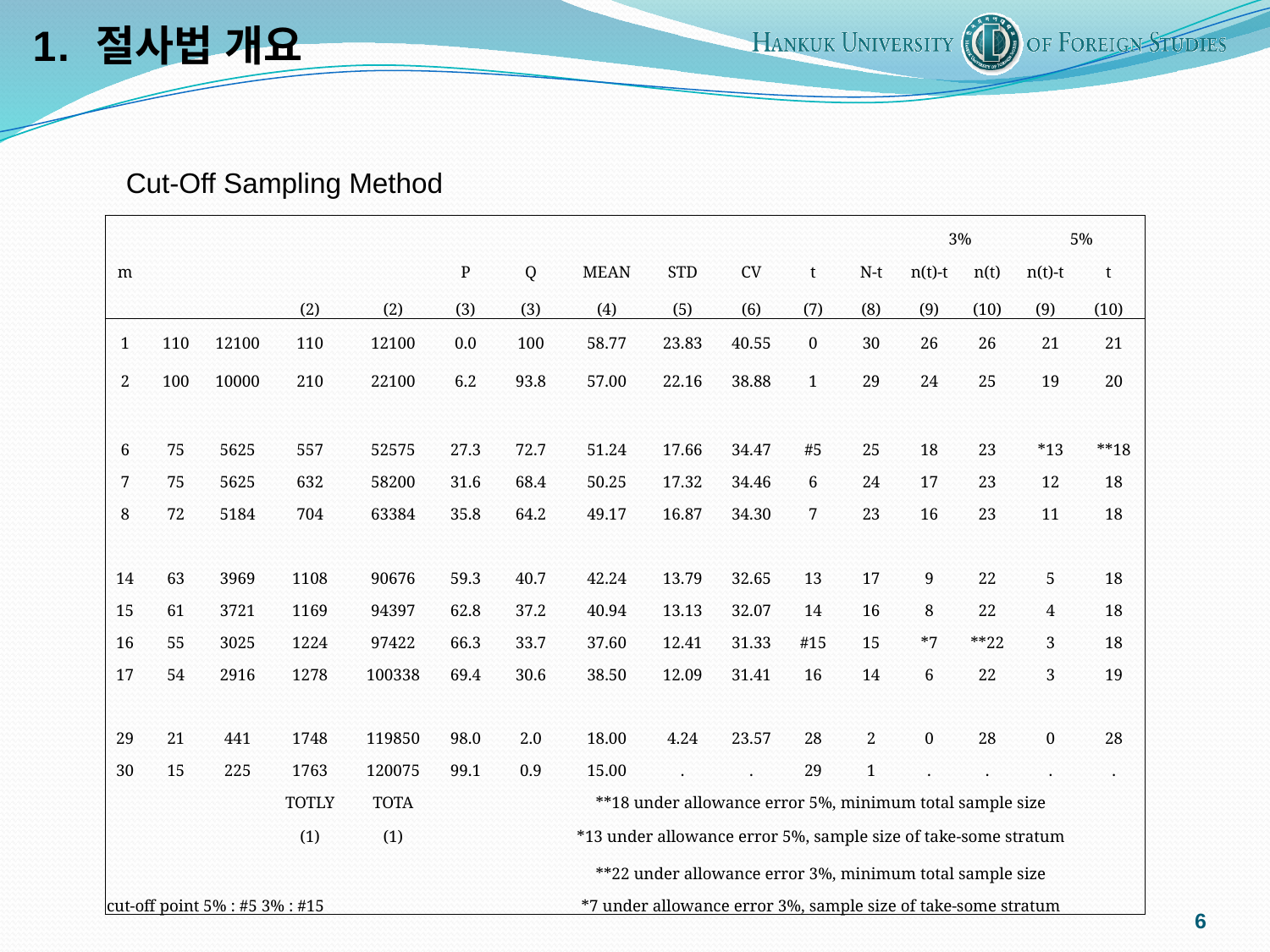

절사법 개요

Cut-Off Sampling Method
|  |  |  |  |  |  |  |  |  |  |  |  | 3% |  | 5% |  |  |
| --- | --- | --- | --- | --- | --- | --- | --- | --- | --- | --- | --- | --- | --- | --- | --- | --- |
| m |  |  |  |  | P | Q | MEAN | STD | CV | t | N-t | n(t)-t | n(t) | n(t)-t | t |  |
|  |  |  | (2) | (2) | (3) | (3) | (4) | (5) | (6) | (7) | (8) | (9) | (10) | (9) | (10) |  |
| 1 | 110 | 12100 | 110 | 12100 | 0.0 | 100 | 58.77 | 23.83 | 40.55 | 0 | 30 | 26 | 26 | 21 |  | 21 |
| 2 | 100 | 10000 | 210 | 22100 | 6.2 | 93.8 | 57.00 | 22.16 | 38.88 | 1 | 29 | 24 | 25 | 19 |  | 20 |
|  |  |  |  |  |  |  |  |  |  |  |  |  |  |  |  |  |
| 6 | 75 | 5625 | 557 | 52575 | 27.3 | 72.7 | 51.24 | 17.66 | 34.47 | #5 | 25 | 18 | 23 | \*13 |  | \*\*18 |
| 7 | 75 | 5625 | 632 | 58200 | 31.6 | 68.4 | 50.25 | 17.32 | 34.46 | 6 | 24 | 17 | 23 | 12 |  | 18 |
| 8 | 72 | 5184 | 704 | 63384 | 35.8 | 64.2 | 49.17 | 16.87 | 34.30 | 7 | 23 | 16 | 23 | 11 |  | 18 |
|  |  |  |  |  |  |  |  |  |  |  |  |  |  |  |  |  |
| 14 | 63 | 3969 | 1108 | 90676 | 59.3 | 40.7 | 42.24 | 13.79 | 32.65 | 13 | 17 | 9 | 22 | 5 |  | 18 |
| 15 | 61 | 3721 | 1169 | 94397 | 62.8 | 37.2 | 40.94 | 13.13 | 32.07 | 14 | 16 | 8 | 22 | 4 |  | 18 |
| 16 | 55 | 3025 | 1224 | 97422 | 66.3 | 33.7 | 37.60 | 12.41 | 31.33 | #15 | 15 | \*7 | \*\*22 | 3 |  | 18 |
| 17 | 54 | 2916 | 1278 | 100338 | 69.4 | 30.6 | 38.50 | 12.09 | 31.41 | 16 | 14 | 6 | 22 | 3 |  | 19 |
|  |  |  |  |  |  |  |  |  |  |  |  |  |  |  |  |  |
| 29 | 21 | 441 | 1748 | 119850 | 98.0 | 2.0 | 18.00 | 4.24 | 23.57 | 28 | 2 | 0 | 28 | 0 |  | 28 |
| 30 | 15 | 225 | 1763 | 120075 | 99.1 | 0.9 | 15.00 | . | . | 29 | 1 | . | . | . |  | . |
|  |  |  | TOTLY | TOTA |  | \*\*18 under allowance error 5%, minimum total sample size |  |  |  |  |  |  |  |  |  |  |
|  |  |  | (1) | (1) |  | \*13 under allowance error 5%, sample size of take-some stratum |  |  |  |  |  |  |  |  |  |  |
|  |  |  |  |  |  | \*\*22 under allowance error 3%, minimum total sample size |  |  |  |  |  |  |  |  |  |  |
| cut-off point 5% : #5 3% : #15 |  |  |  |  |  | \*7 under allowance error 3%, sample size of take-some stratum |  |  |  |  |  |  |  |  |  |  |
6